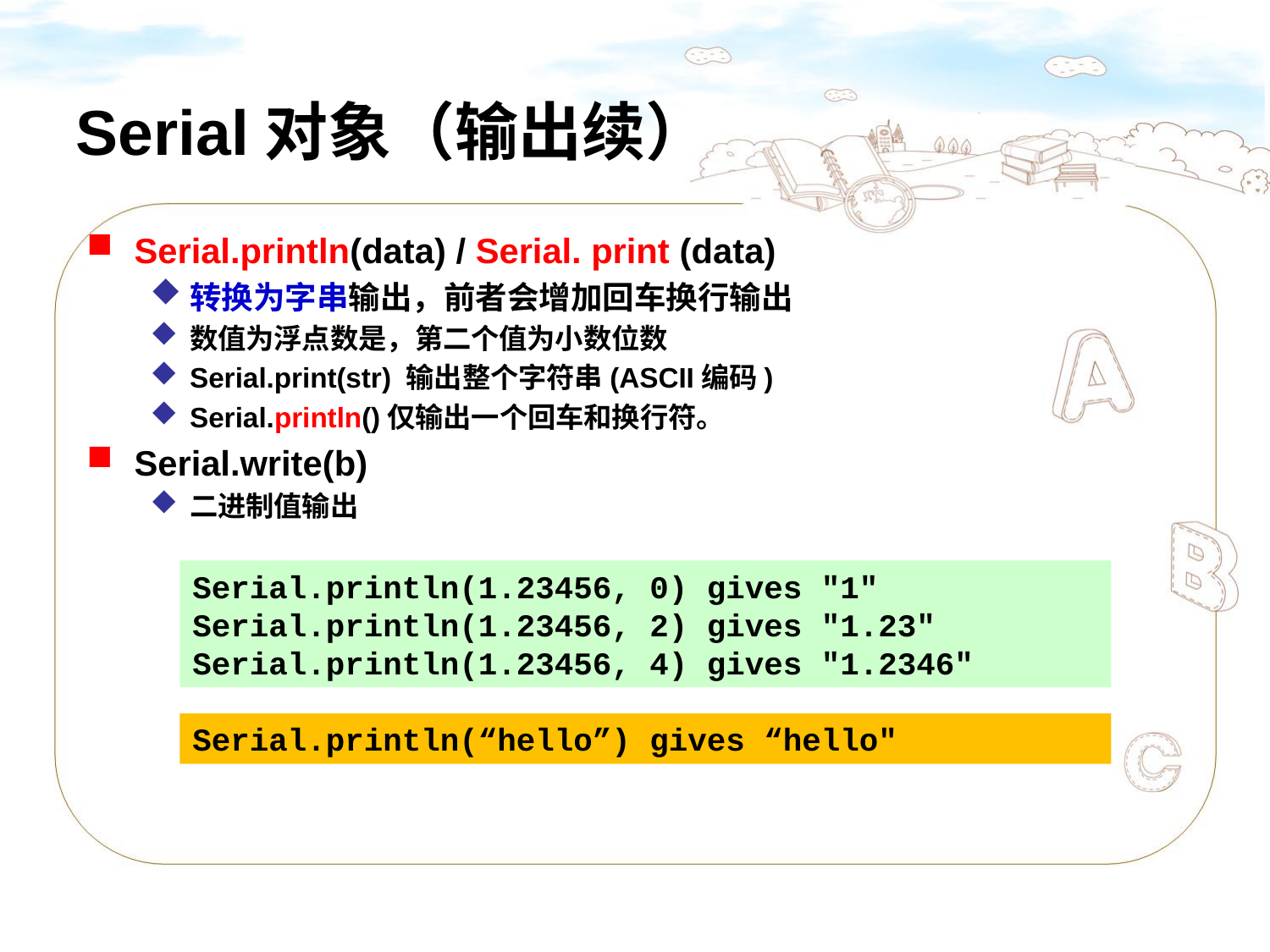

# Serial对象（输出续）
Serial.println(data) / Serial. print (data)
转换为字串输出，前者会增加回车换行输出
数值为浮点数是，第二个值为小数位数
Serial.print(str) 输出整个字符串(ASCII编码)
Serial.println()仅输出一个回车和换行符。
Serial.write(b)
二进制值输出

Serial.println(1.23456, 0) gives "1"
Serial.println(1.23456, 2) gives "1.23"
Serial.println(1.23456, 4) gives "1.2346"
Serial.println(“hello”) gives “hello"